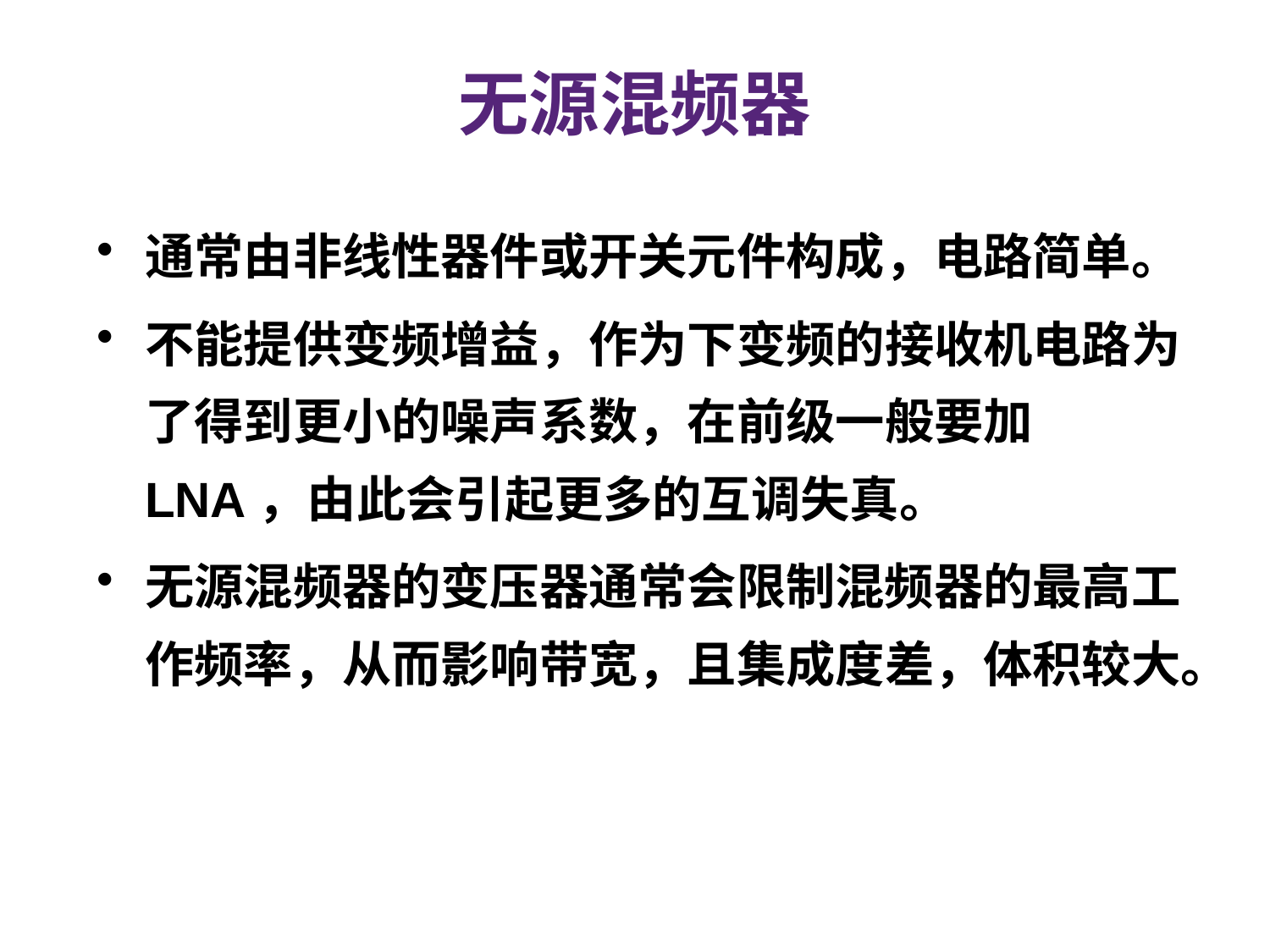

# 无源混频器
通常由非线性器件或开关元件构成，电路简单。
不能提供变频增益，作为下变频的接收机电路为了得到更小的噪声系数，在前级一般要加LNA，由此会引起更多的互调失真。
无源混频器的变压器通常会限制混频器的最高工作频率，从而影响带宽，且集成度差，体积较大。